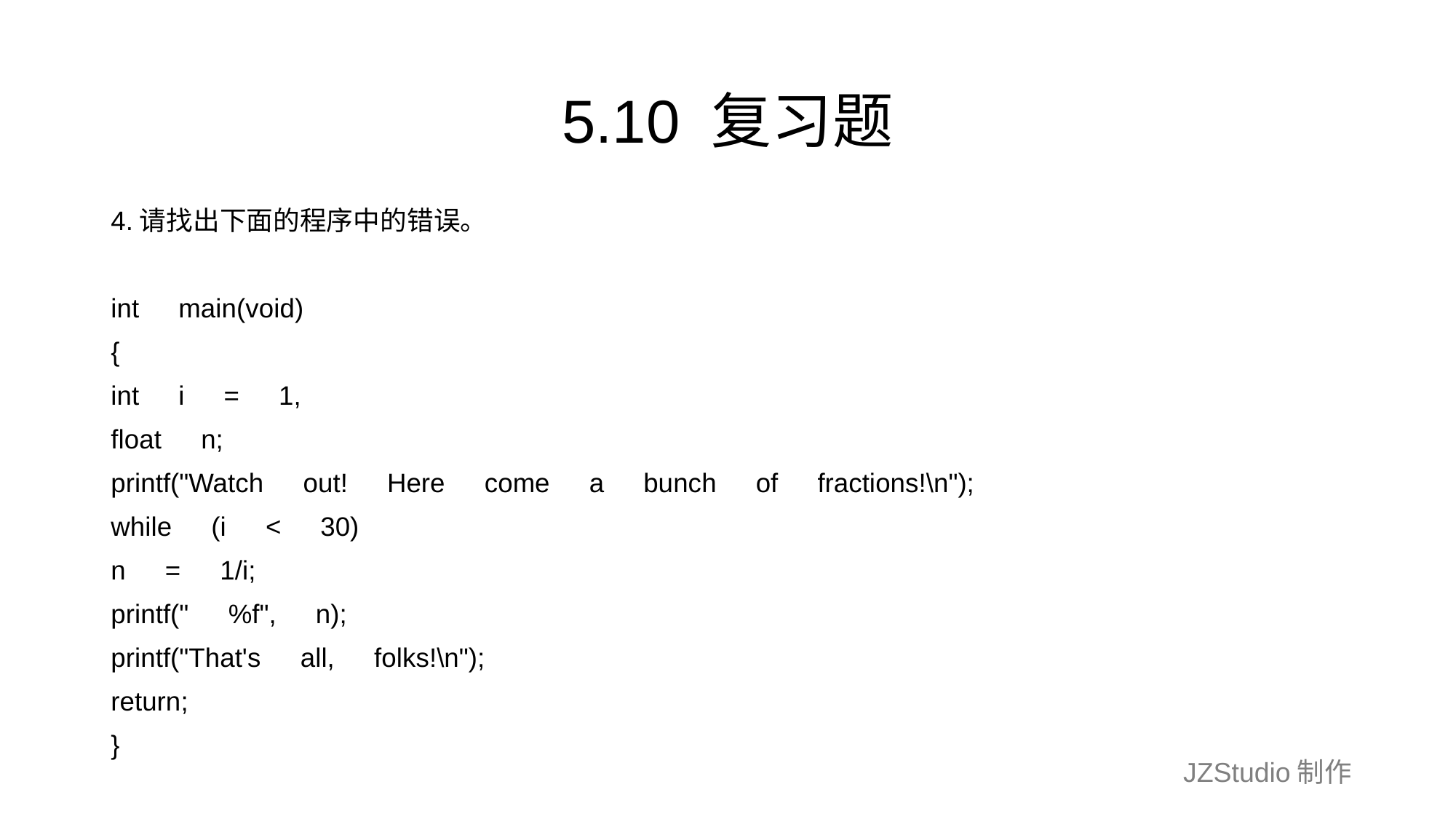

# 5.10 复习题
4.请找出下面的程序中的错误。

int　main(void)
{
int　i　=　1,
float　n;
printf("Watch　out!　Here　come　a　bunch　of　fractions!\n");
while　(i　<　30)
n　=　1/i;
printf("　%f",　n);
printf("That's　all,　folks!\n");
return;
}